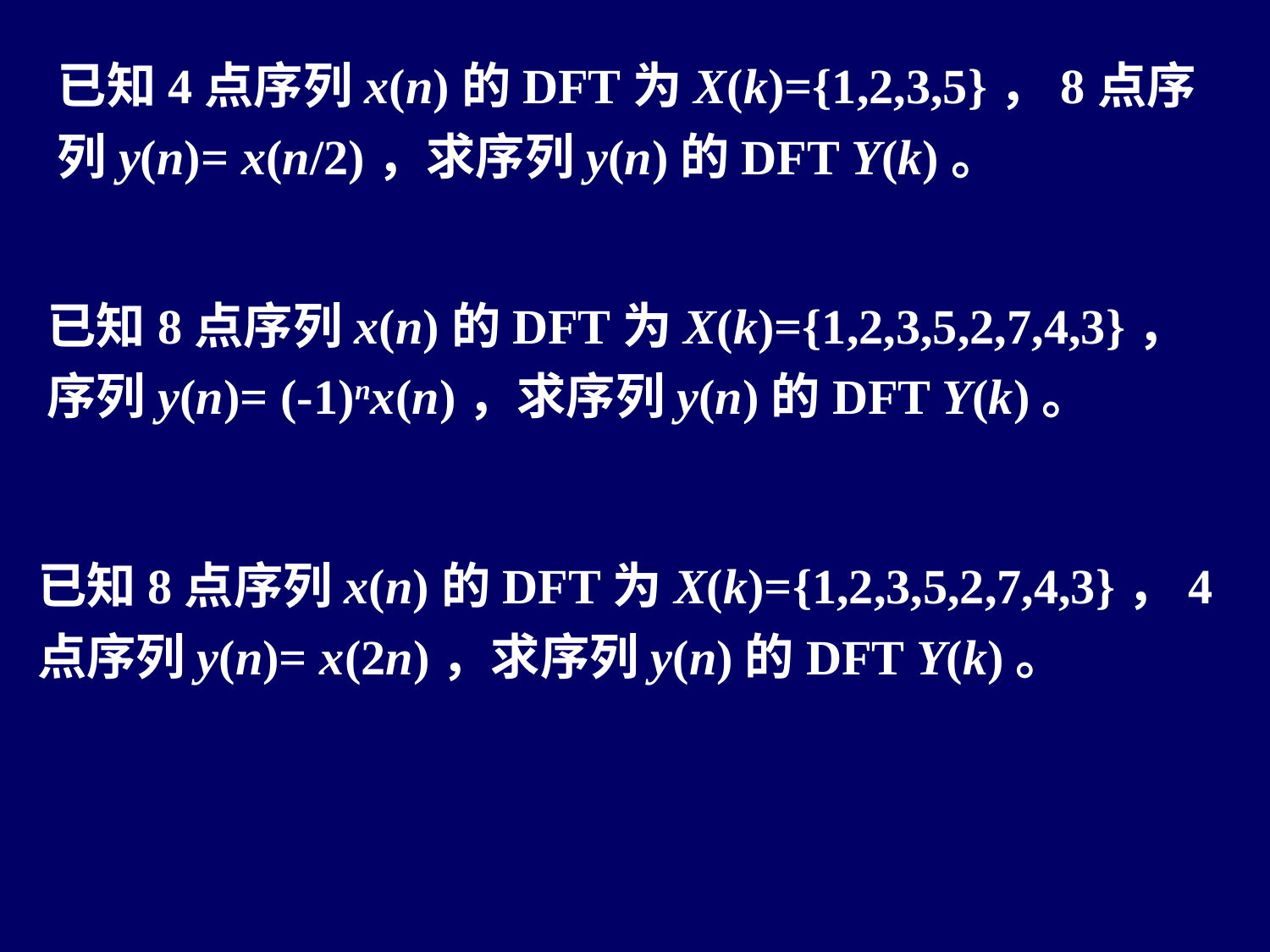

已知4点序列x(n)的DFT为X(k)={1,2,3,5}，8点序列y(n)= x(n/2)，求序列y(n)的DFT Y(k)。
已知8点序列x(n)的DFT为X(k)={1,2,3,5,2,7,4,3}，序列y(n)= (-1)nx(n)，求序列y(n)的DFT Y(k)。
已知8点序列x(n)的DFT为X(k)={1,2,3,5,2,7,4,3}，4点序列y(n)= x(2n)，求序列y(n)的DFT Y(k)。